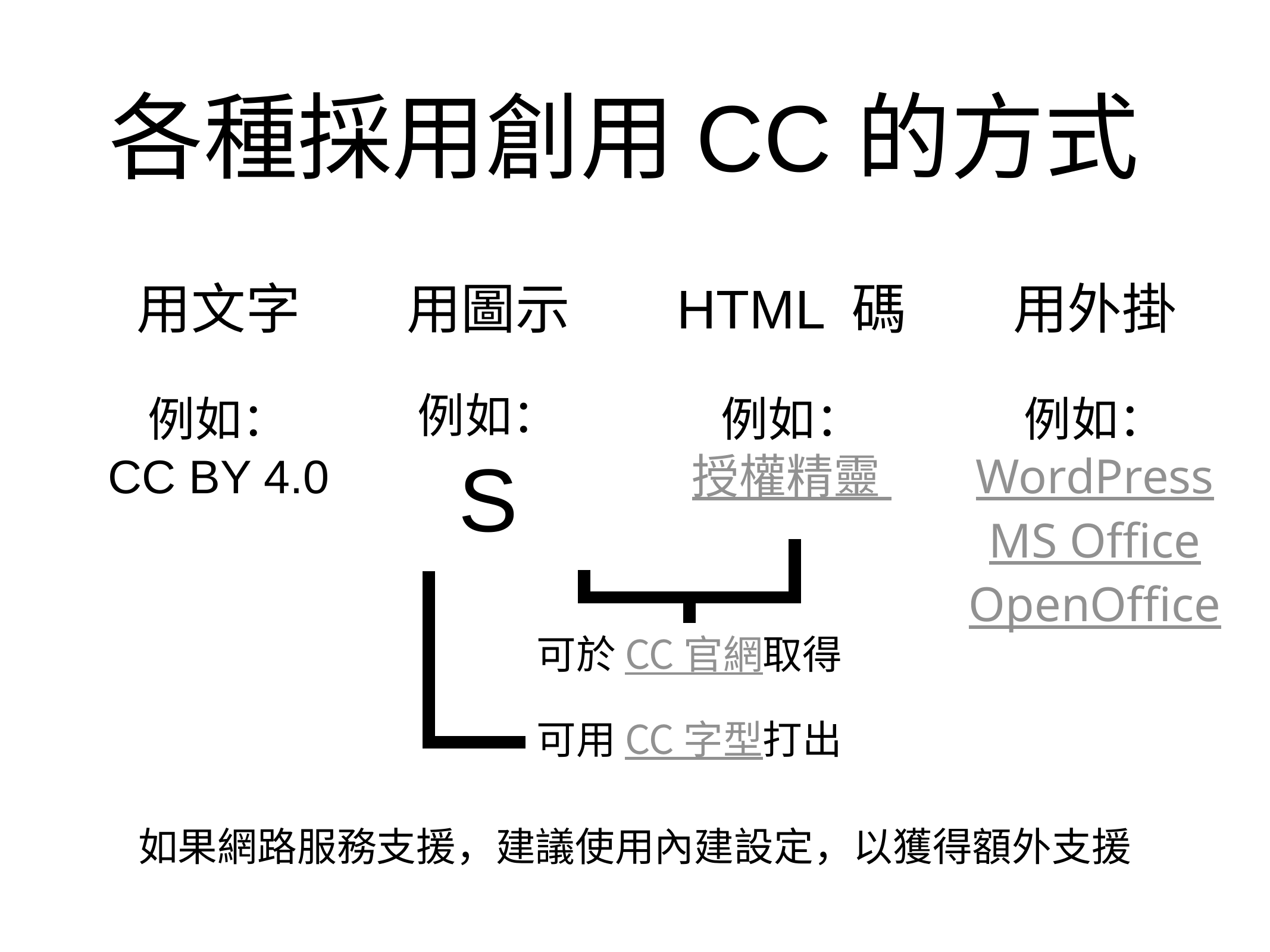

# 各種採用創用 CC 的方式
用文字
HTML 碼
用圖示
用外掛
例如：
S
例如：
CC BY 4.0
例如：
授權精靈
例如：
WordPress
MS Office
OpenOffice

可於 CC 官網取得
可用 CC 字型打出
如果網路服務支援，建議使用內建設定，以獲得額外支援